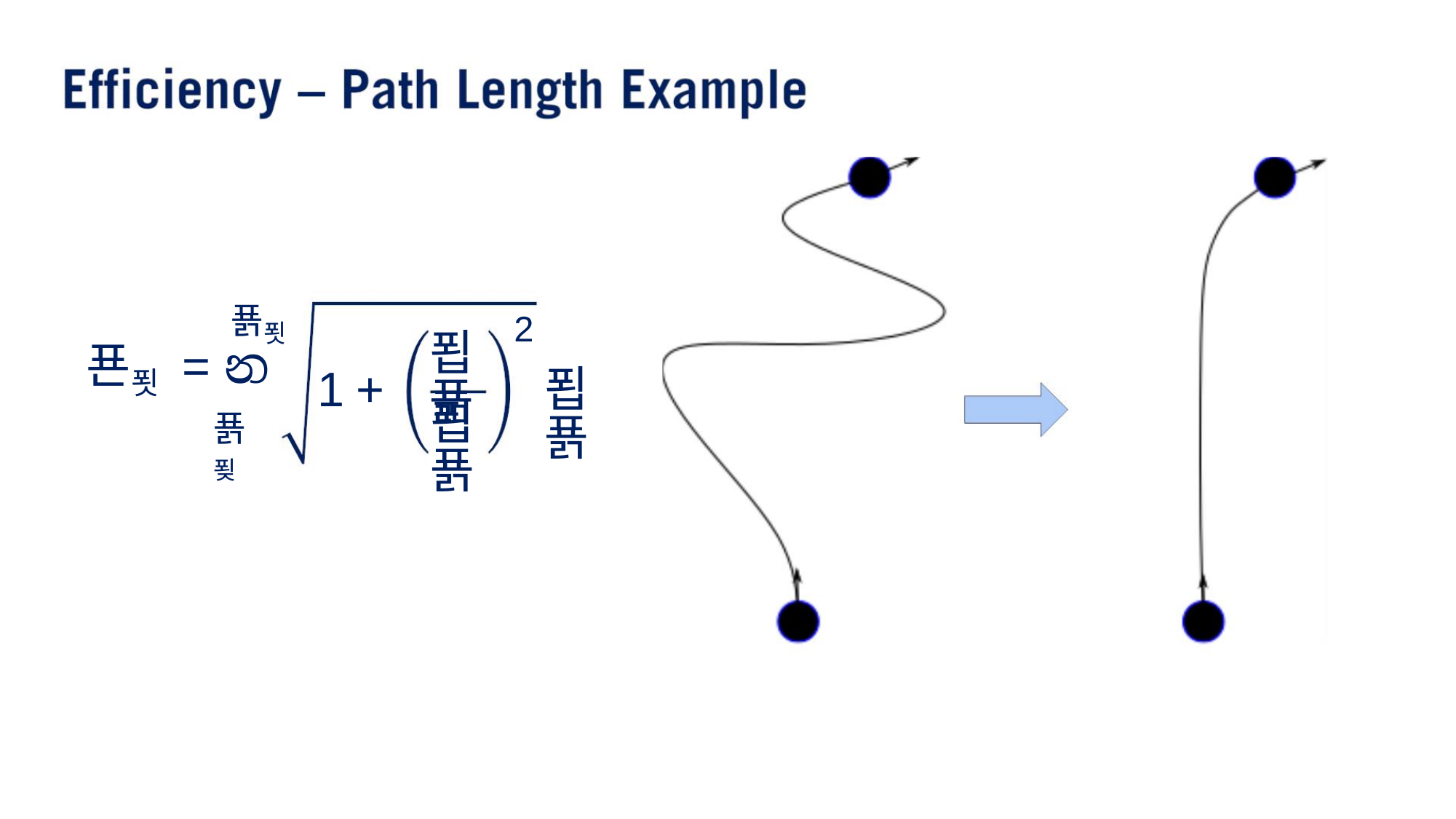

푥푓
푠푓 = න
2
푑푦
1 +
푑푥
푑푥
푥푖